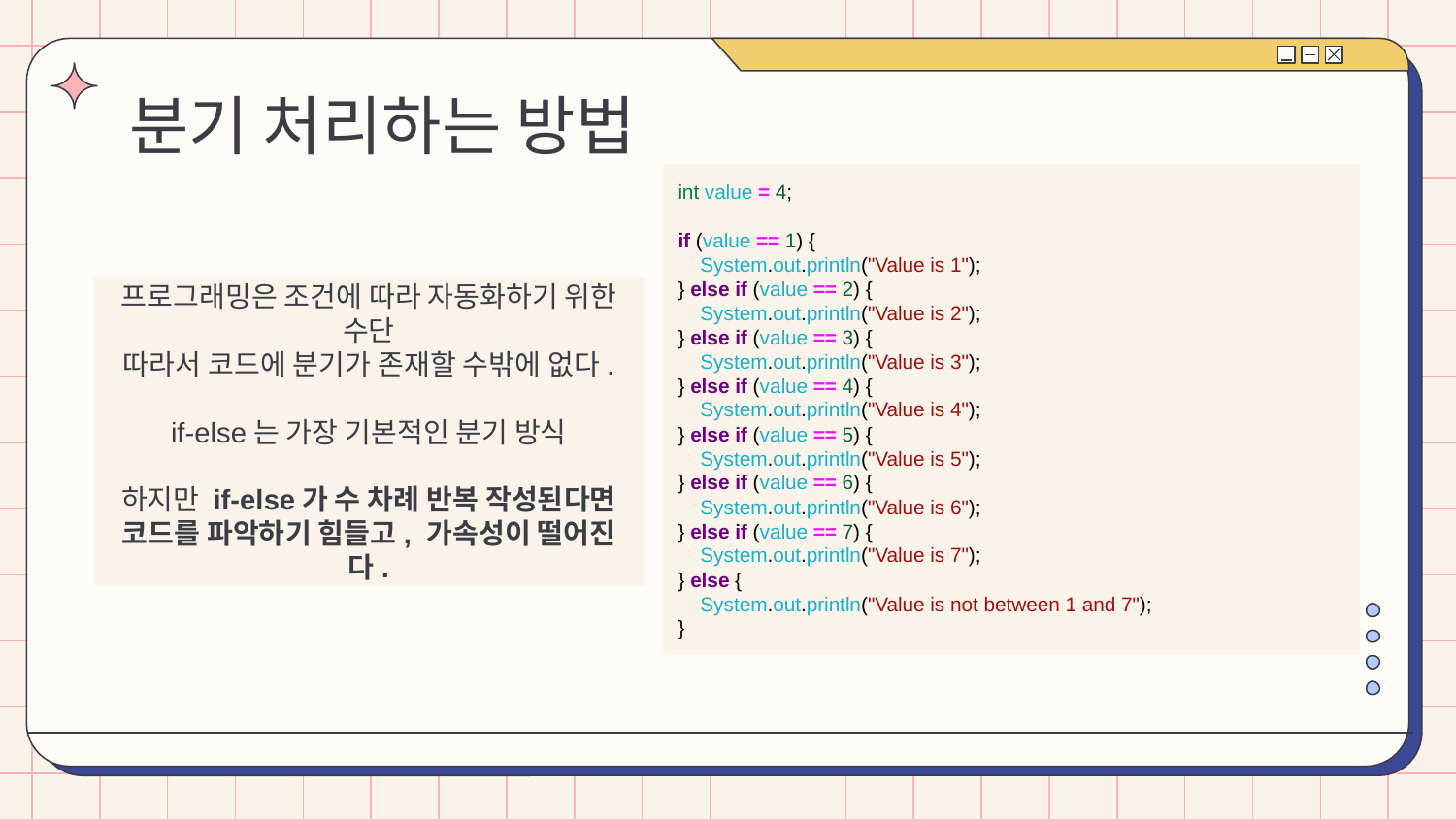

# 분기 처리하는 방법
int value = 4;

if (value == 1) {
    System.out.println("Value is 1");
} else if (value == 2) {
    System.out.println("Value is 2");
} else if (value == 3) {
    System.out.println("Value is 3");
} else if (value == 4) {
    System.out.println("Value is 4");
} else if (value == 5) {
    System.out.println("Value is 5");
} else if (value == 6) {
    System.out.println("Value is 6");
} else if (value == 7) {
    System.out.println("Value is 7");
} else {
    System.out.println("Value is not between 1 and 7");
}

프로그래밍은 조건에 따라 자동화하기 위한 수단
따라서 코드에 분기가 존재할 수밖에 없다.

if-else는 가장 기본적인 분기 방식

하지만 if-else가 수 차례 반복 작성된다면 코드를 파악하기 힘들고, 가속성이 떨어진다.